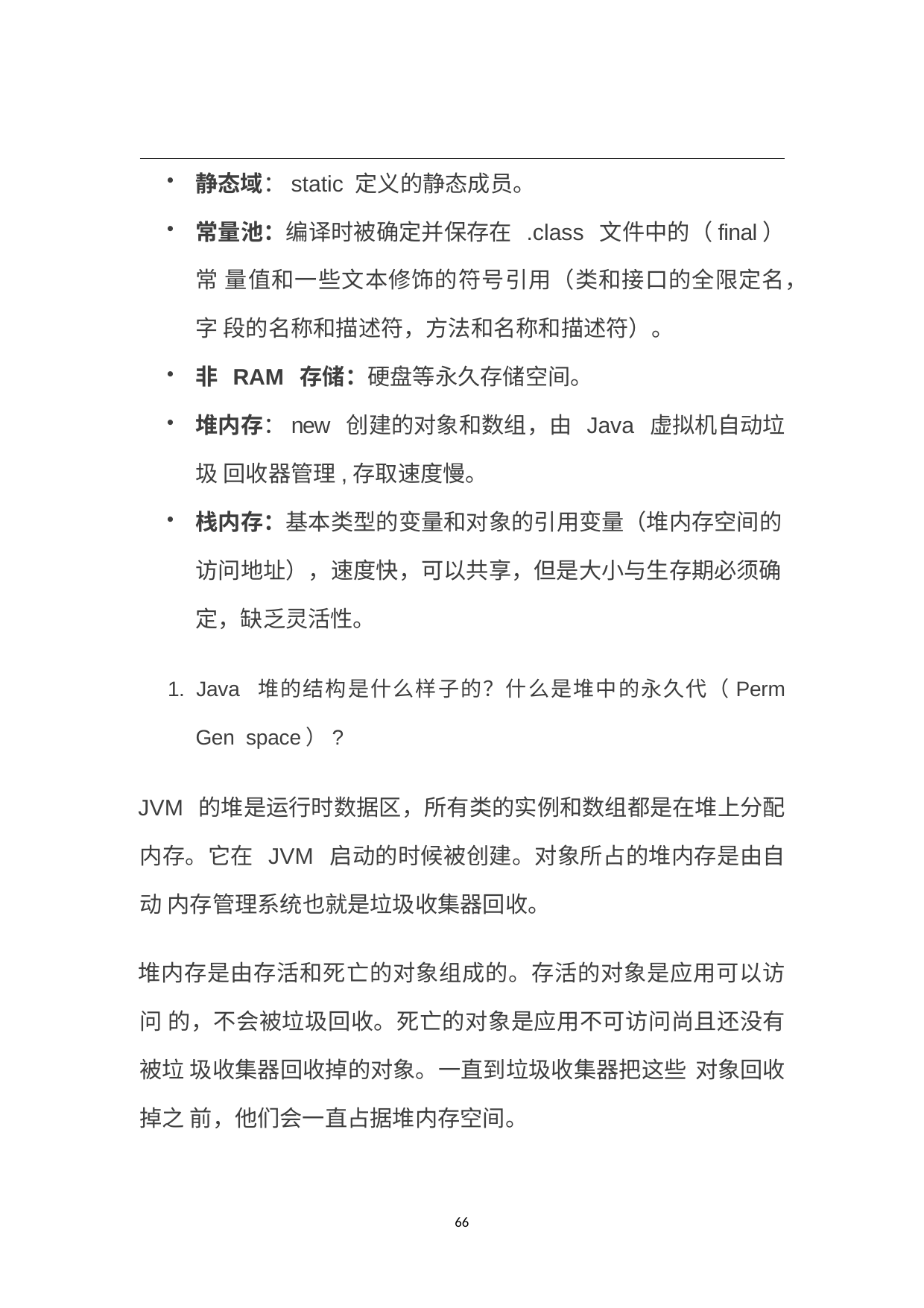

静态域：static 定义的静态成员。
常量池：编译时被确定并保存在 .class 文件中的（final）常 量值和一些文本修饰的符号引用（类和接口的全限定名，字 段的名称和描述符，方法和名称和描述符）。
非 RAM 存储：硬盘等永久存储空间。
堆内存：new 创建的对象和数组，由 Java 虚拟机自动垃圾 回收器管理,存取速度慢。
栈内存：基本类型的变量和对象的引用变量（堆内存空间的 访问地址），速度快，可以共享，但是大小与生存期必须确 定，缺乏灵活性。
1. Java 堆的结构是什么样子的？什么是堆中的永久代（Perm Gen  space）?
JVM 的堆是运行时数据区，所有类的实例和数组都是在堆上分配 内存。它在 JVM 启动的时候被创建。对象所占的堆内存是由自动 内存管理系统也就是垃圾收集器回收。
堆内存是由存活和死亡的对象组成的。存活的对象是应用可以访问 的，不会被垃圾回收。死亡的对象是应用不可访问尚且还没有被垃 圾收集器回收掉的对象。一直到垃圾收集器把这些 对象回收掉之 前，他们会一直占据堆内存空间。
66